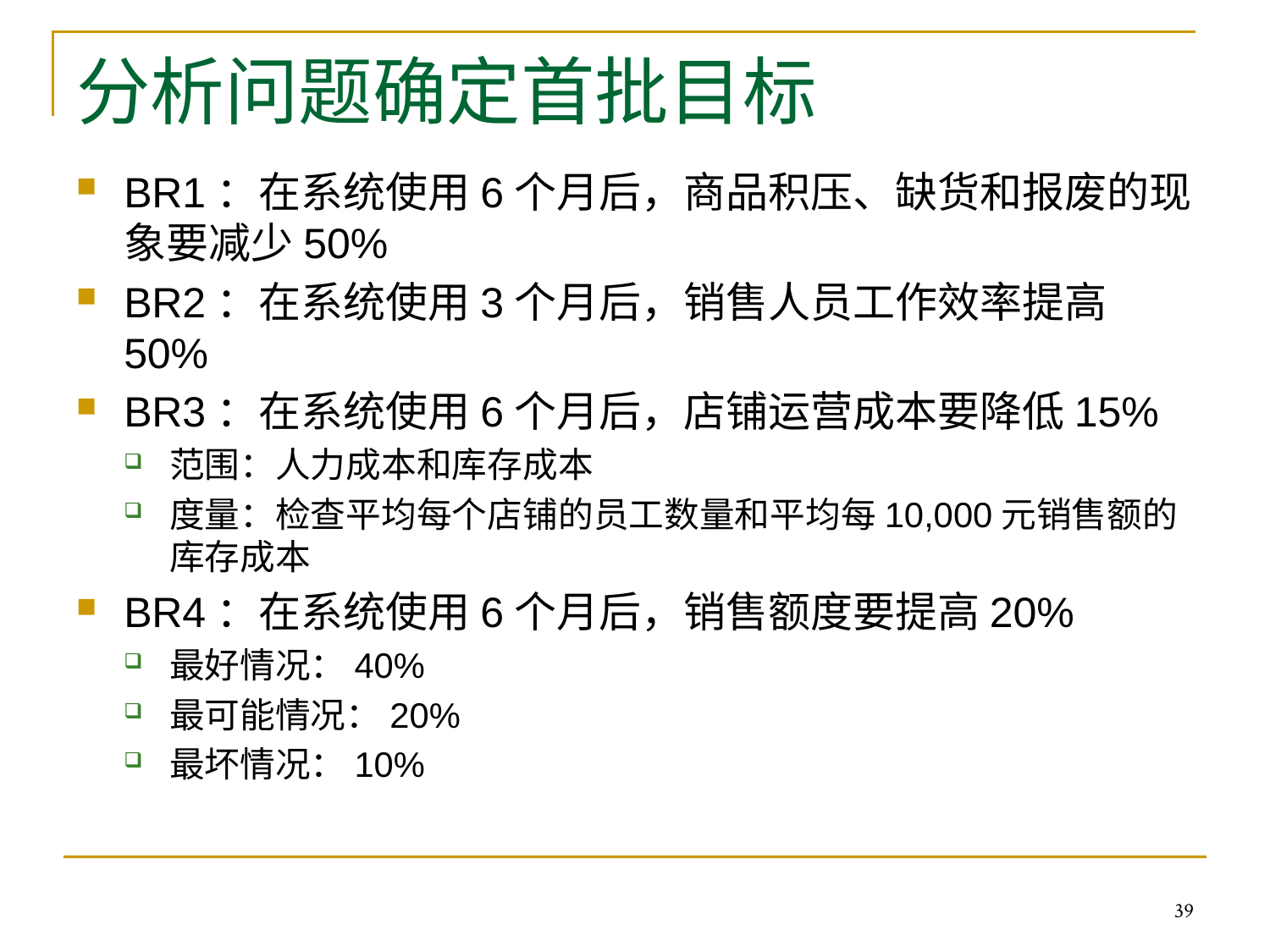

# 分析问题确定首批目标
BR1：在系统使用6个月后，商品积压、缺货和报废的现象要减少50%
BR2：在系统使用3个月后，销售人员工作效率提高50%
BR3：在系统使用6个月后，店铺运营成本要降低15%
范围：人力成本和库存成本
度量：检查平均每个店铺的员工数量和平均每10,000元销售额的库存成本
BR4：在系统使用6个月后，销售额度要提高20%
最好情况：40%
最可能情况：20%
最坏情况：10%

39